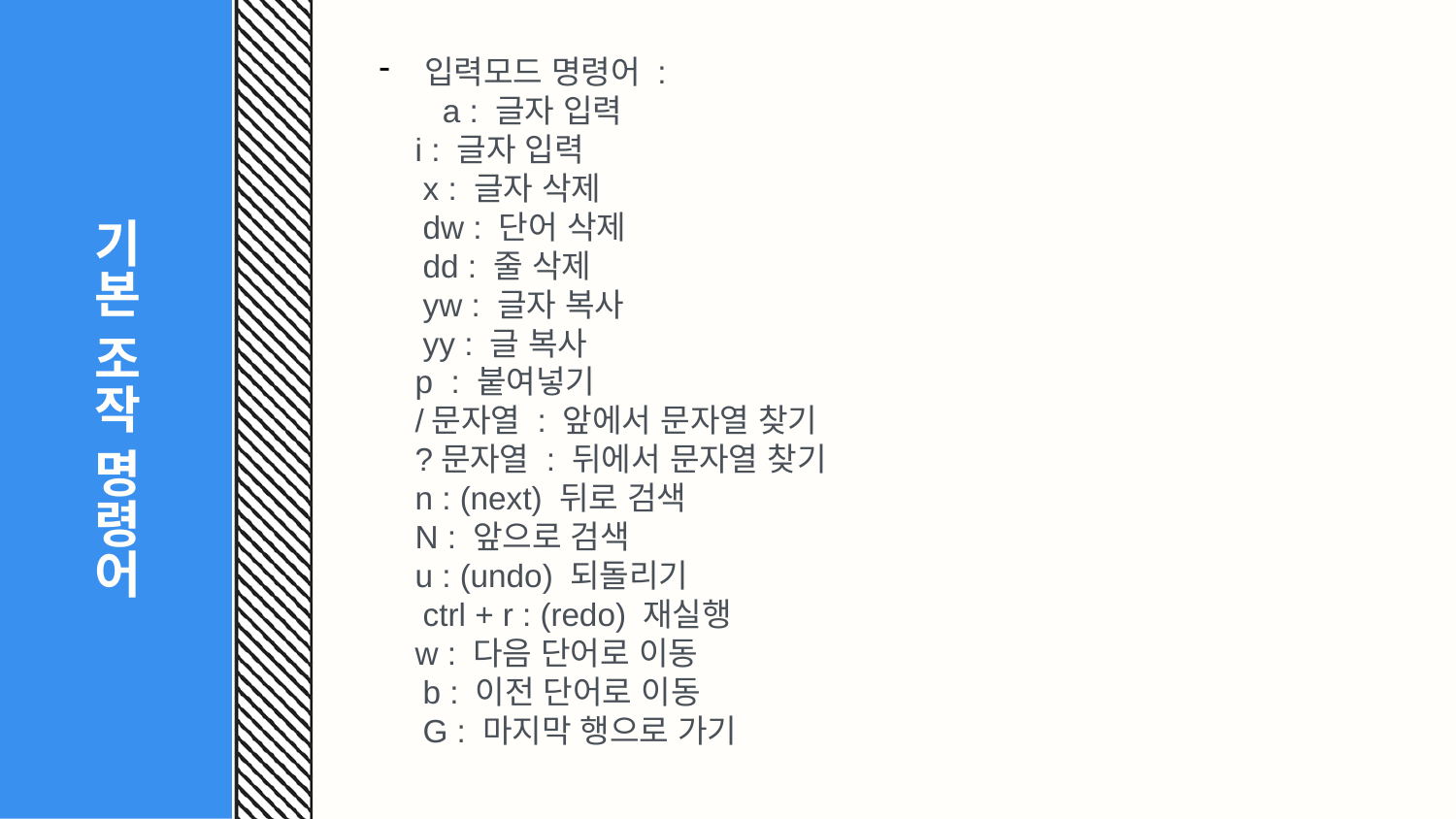

# 기본 조작 명령어
입력모드 명령어 :
  a : 글자 입력
    i : 글자 입력
    x : 글자 삭제
    dw : 단어 삭제
    dd : 줄 삭제
    yw : 글자 복사
    yy : 글 복사
    p  : 붙여넣기
    /문자열 : 앞에서 문자열 찾기
    ?문자열 : 뒤에서 문자열 찾기
    n : (next) 뒤로 검색
    N : 앞으로 검색
    u : (undo) 되돌리기
    ctrl + r : (redo) 재실행
    w : 다음 단어로 이동
    b : 이전 단어로 이동
    G : 마지막 행으로 가기